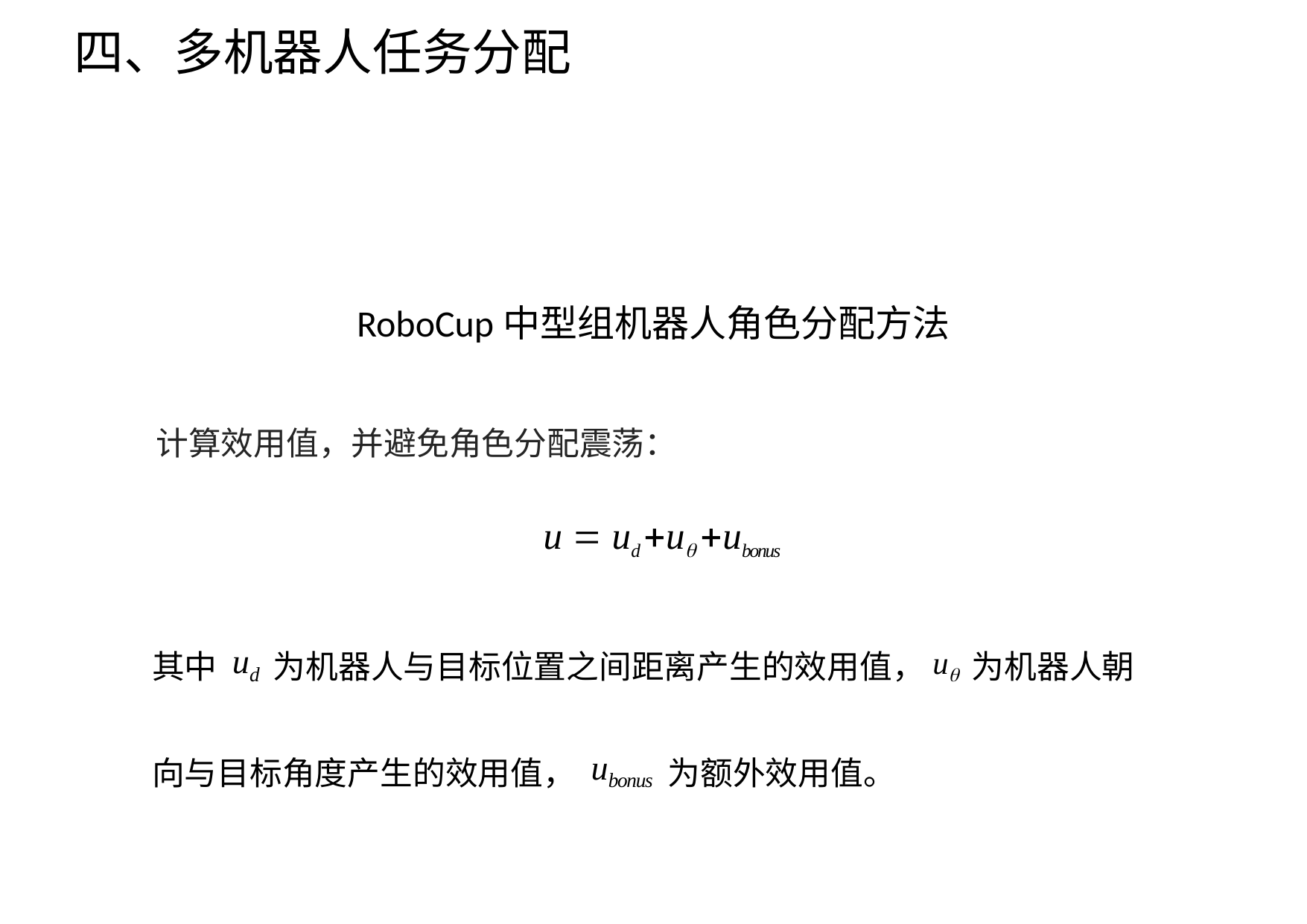

四、多机器人任务分配
RoboCup中型组机器人角色分配方法
计算效用值，并避免角色分配震荡：
u = ud +uθ +ubonus
其中 ud 为机器人与目标位置之间距离产生的效用值，uθ 为机器人朝向与目标角度产生的效用值， ubonus 为额外效用值。